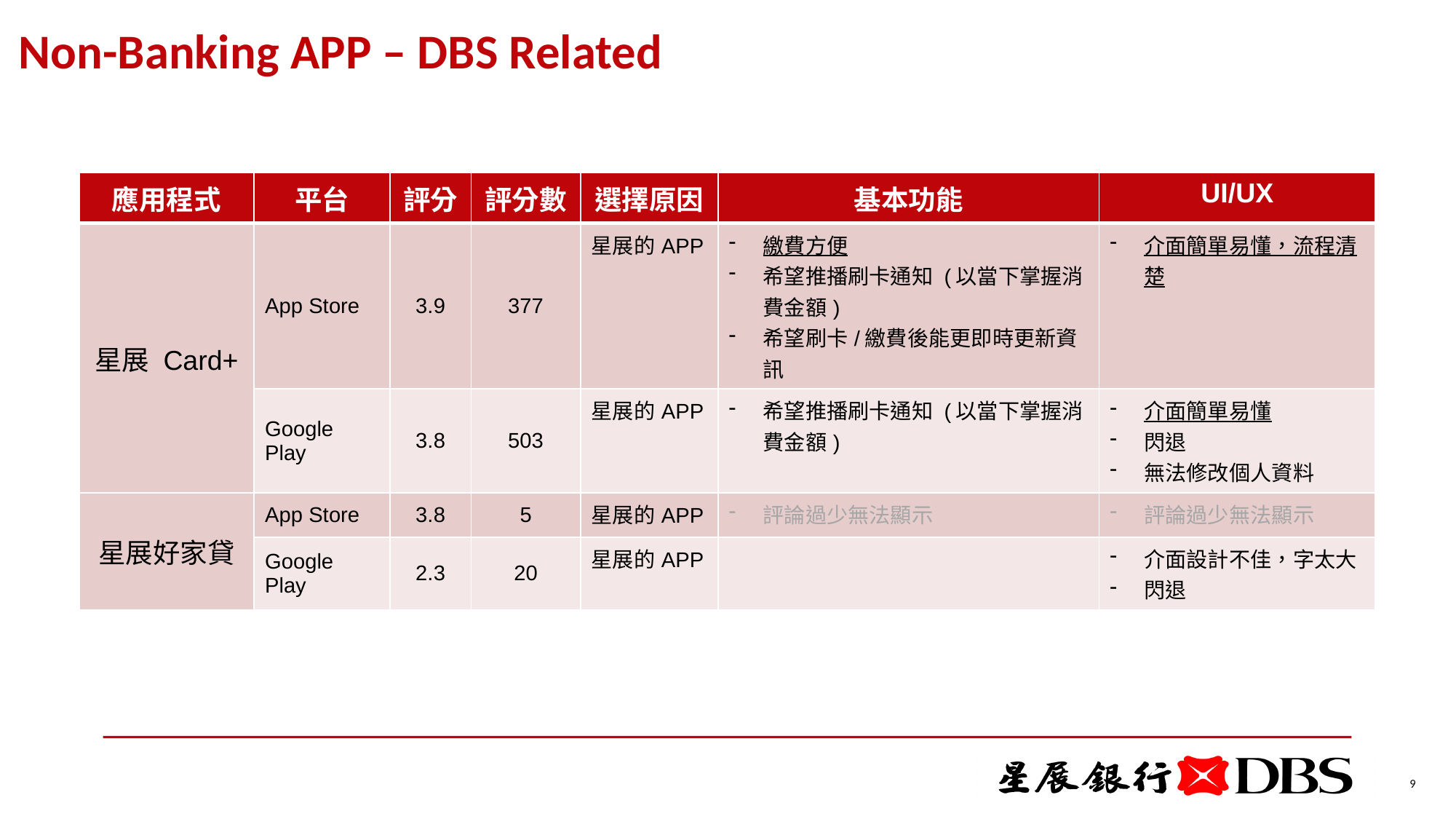

Non-Banking APP – DBS Related
| 應用程式 | 平台 | 評分 | 評分數 | 選擇原因 | 基本功能 | UI/UX |
| --- | --- | --- | --- | --- | --- | --- |
| 星展 Card+ | App Store | 3.9 | 377 | 星展的APP | 繳費方便 希望推播刷卡通知 (以當下掌握消費金額) 希望刷卡/繳費後能更即時更新資訊 | 介面簡單易懂，流程清楚 |
|  | Google Play | 3.8 | 503 | 星展的APP | 希望推播刷卡通知 (以當下掌握消費金額) | 介面簡單易懂 閃退 無法修改個人資料 |
| 星展好家貸 | App Store | 3.8 | 5 | 星展的APP | 評論過少無法顯示 | 評論過少無法顯示 |
|  | Google Play | 2.3 | 20 | 星展的APP |  | 介面設計不佳，字太大 閃退 |
9